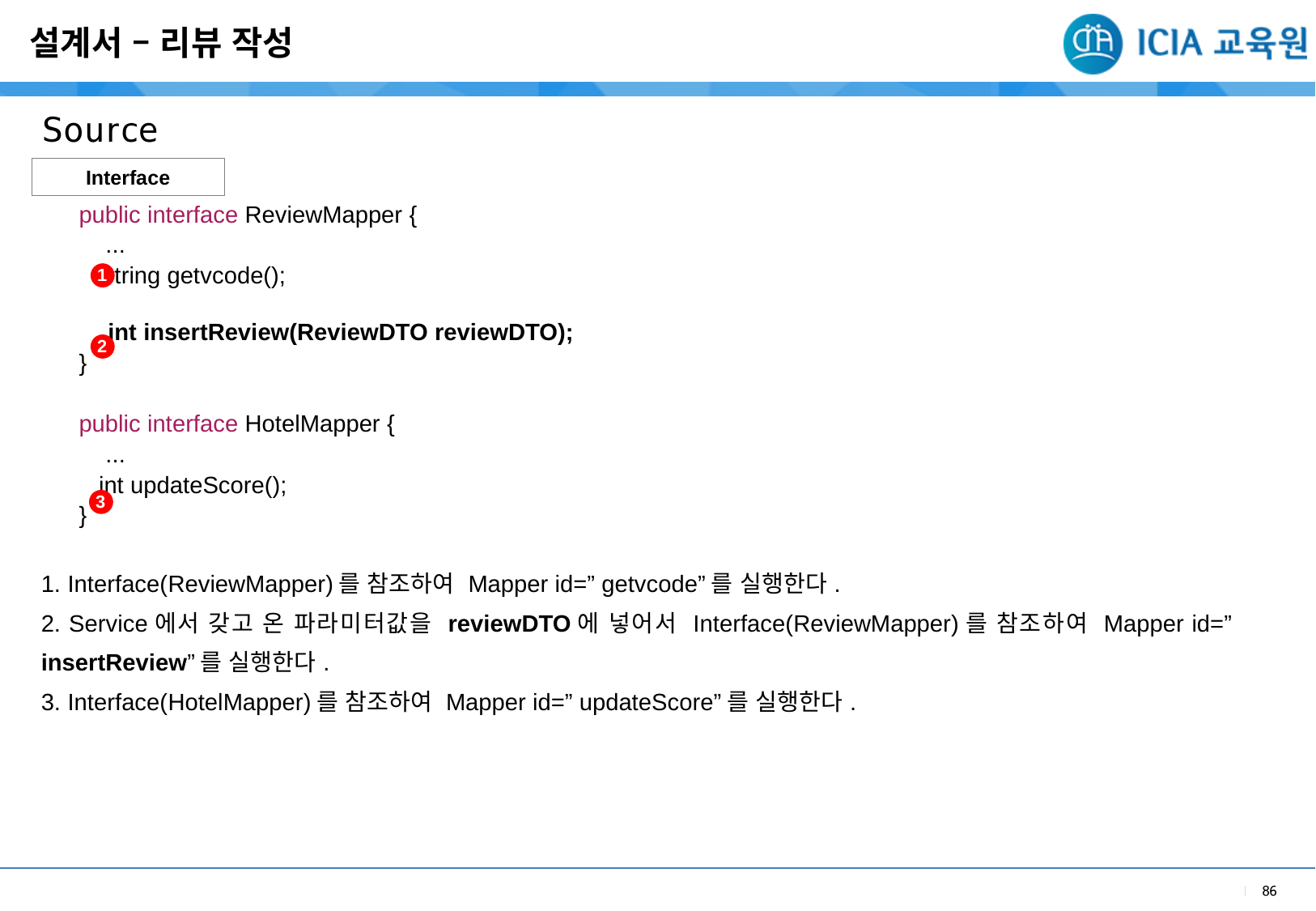

설계서 – 리뷰 작성
Source
Interface
| public interface ReviewMapper { ... String getvcode(); int insertReview(ReviewDTO reviewDTO); } public interface HotelMapper { ... int updateScore(); } |
| --- |
| 1. Interface(ReviewMapper)를 참조하여 Mapper id=” getvcode”를 실행한다. 2. Service에서 갖고 온 파라미터값을 reviewDTO에 넣어서 Interface(ReviewMapper)를 참조하여 Mapper id=” insertReview”를 실행한다. 3. Interface(HotelMapper)를 참조하여 Mapper id=” updateScore”를 실행한다. |
|  |
1

2

3